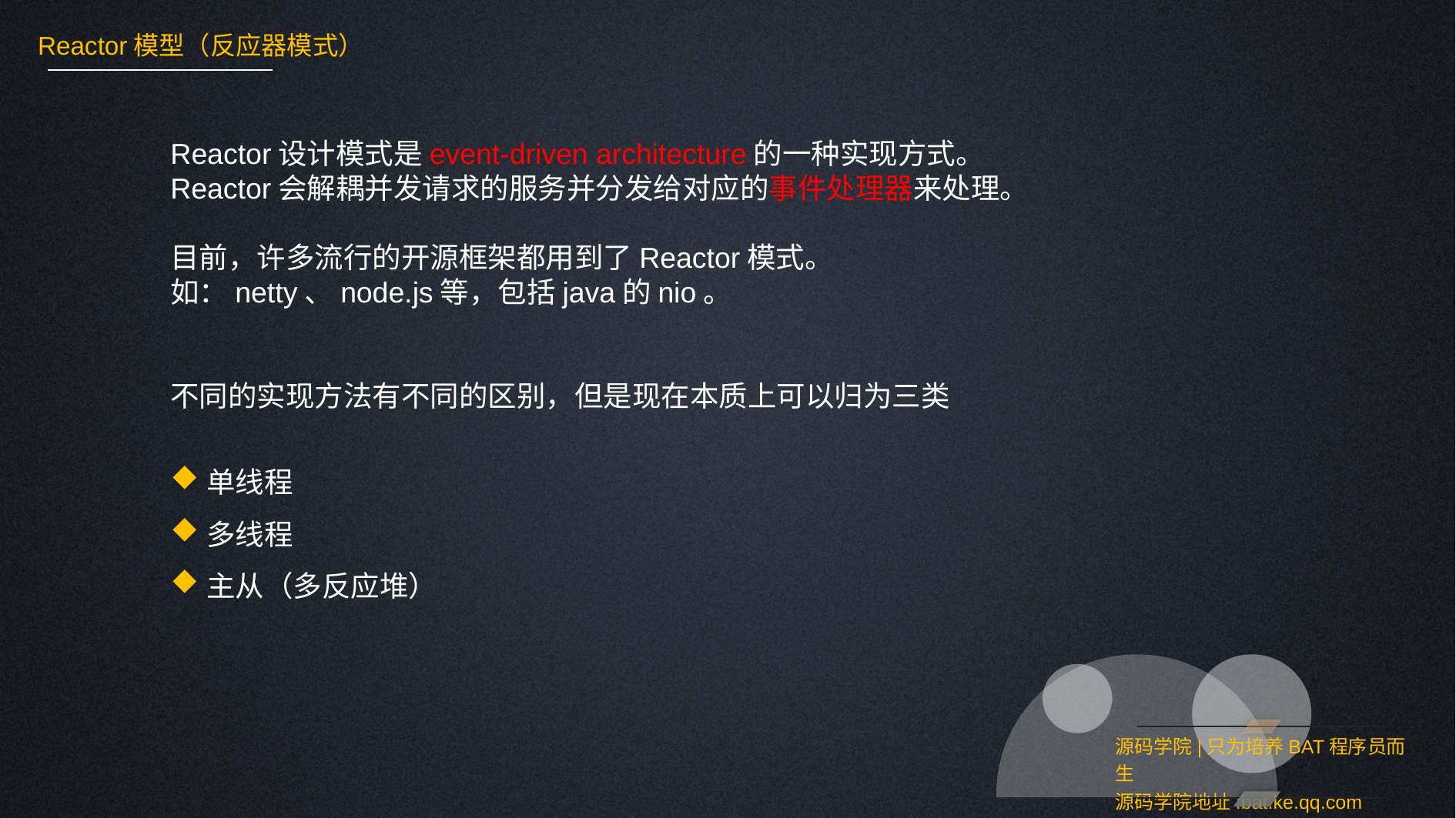

Reactor模型（反应器模式）
Reactor设计模式是event-driven architecture的一种实现方式。
Reactor会解耦并发请求的服务并分发给对应的事件处理器来处理。

目前，许多流行的开源框架都用到了Reactor模式。
如：netty、node.js等，包括java的nio。

不同的实现方法有不同的区别，但是现在本质上可以归为三类

单线程
多线程
主从（多反应堆）

源码学院|只为培养BAT程序员而生
源码学院地址:bat.ke.qq.com